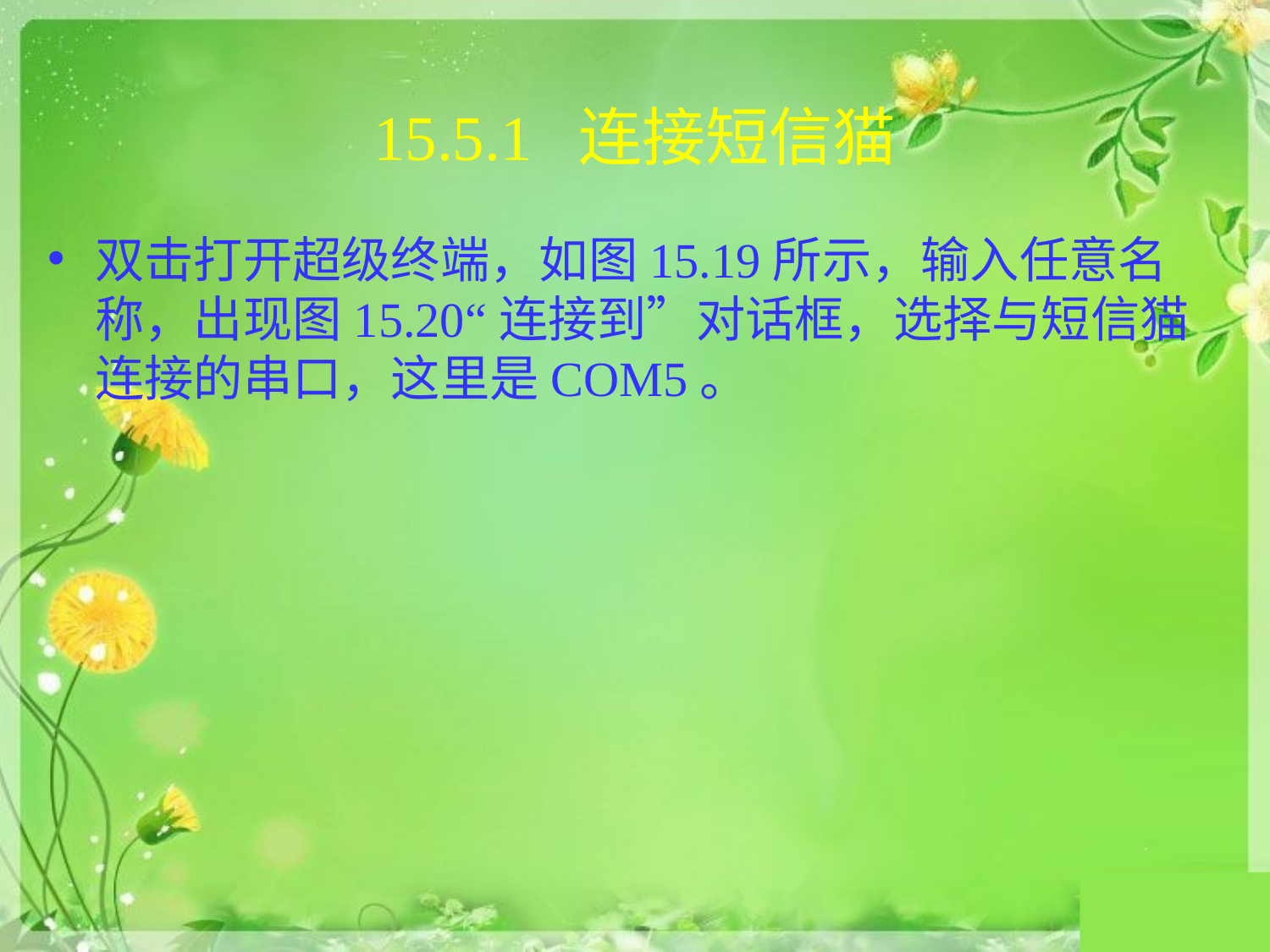

# 15.5.1  连接短信猫
双击打开超级终端，如图15.19所示，输入任意名称，出现图15.20“连接到”对话框，选择与短信猫连接的串口，这里是COM5。